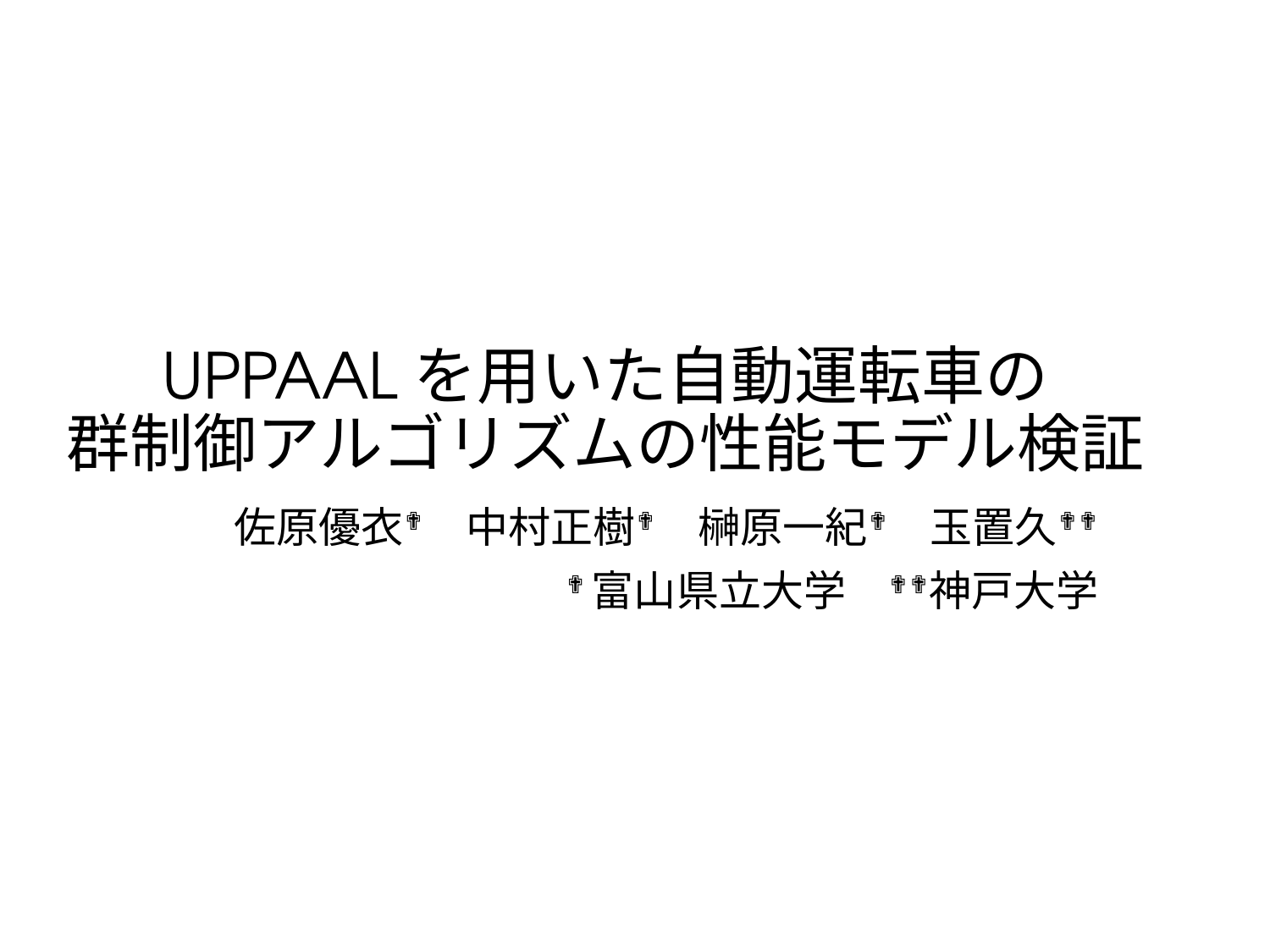

# UPPAALを用いた自動運転車の 群制御アルゴリズムの性能モデル検証
佐原優衣✟　中村正樹✟　榊原一紀✟　玉置久✟✟
✟富山県立大学　✟✟神戸大学